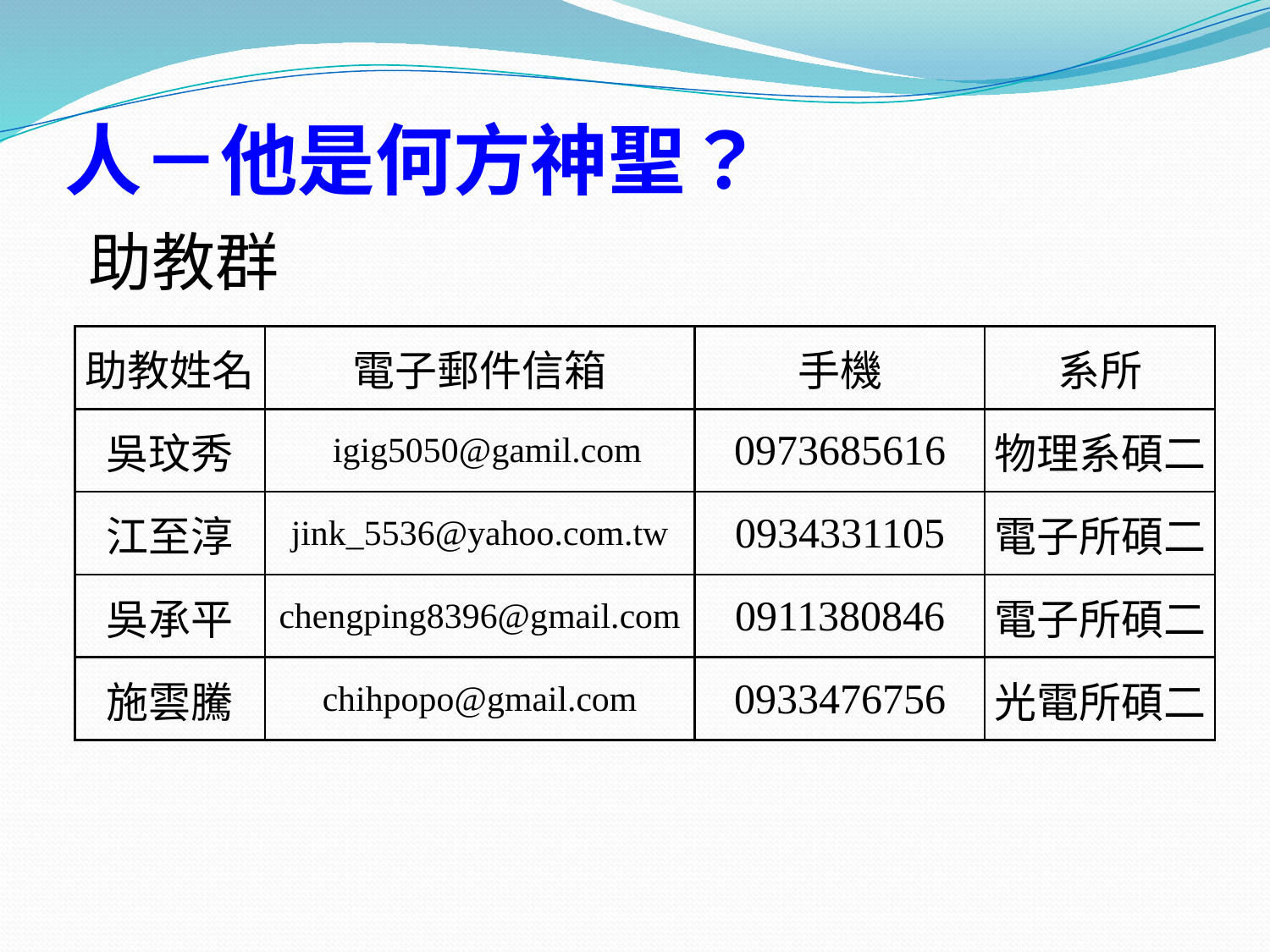

# 人－他是何方神聖？
助教群
| 助教姓名 | 電子郵件信箱 | 手機 | 系所 |
| --- | --- | --- | --- |
| 吳玟秀 | igig5050@gamil.com | 0973685616 | 物理系碩二 |
| 江至淳 | jink\_5536@yahoo.com.tw | 0934331105 | 電子所碩二 |
| 吳承平 | chengping8396@gmail.com | 0911380846 | 電子所碩二 |
| 施雲騰 | chihpopo@gmail.com | 0933476756 | 光電所碩二 |